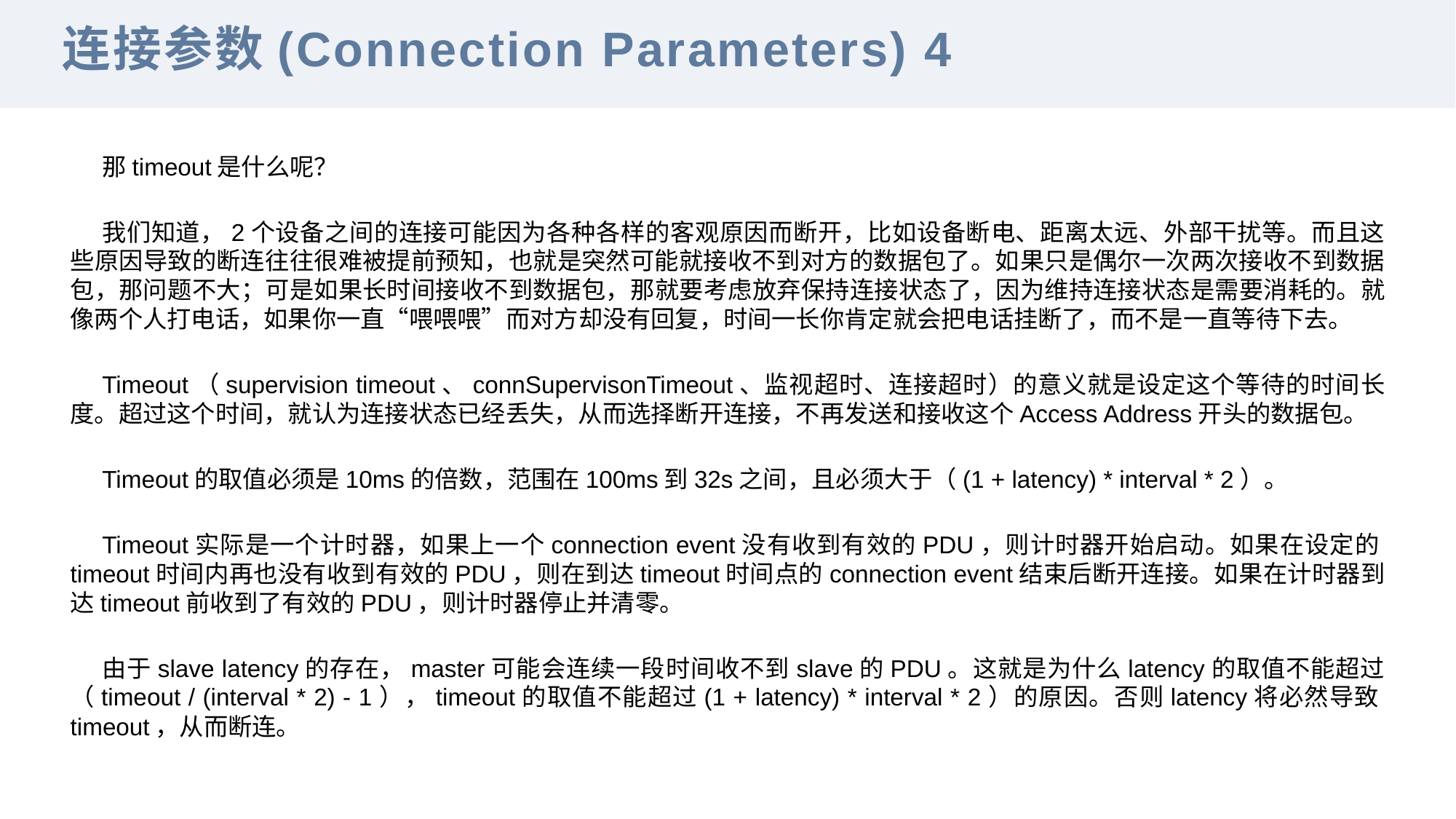

连接参数(Connection Parameters) 4
那timeout是什么呢？
我们知道，2个设备之间的连接可能因为各种各样的客观原因而断开，比如设备断电、距离太远、外部干扰等。而且这些原因导致的断连往往很难被提前预知，也就是突然可能就接收不到对方的数据包了。如果只是偶尔一次两次接收不到数据包，那问题不大；可是如果长时间接收不到数据包，那就要考虑放弃保持连接状态了，因为维持连接状态是需要消耗的。就像两个人打电话，如果你一直“喂喂喂”而对方却没有回复，时间一长你肯定就会把电话挂断了，而不是一直等待下去。
Timeout（supervision timeout、connSupervisonTimeout、监视超时、连接超时）的意义就是设定这个等待的时间长度。超过这个时间，就认为连接状态已经丢失，从而选择断开连接，不再发送和接收这个Access Address开头的数据包。
Timeout的取值必须是10ms的倍数，范围在100ms到32s之间，且必须大于（(1 + latency) * interval * 2）。
Timeout实际是一个计时器，如果上一个connection event没有收到有效的PDU，则计时器开始启动。如果在设定的timeout时间内再也没有收到有效的PDU，则在到达timeout时间点的connection event结束后断开连接。如果在计时器到达timeout前收到了有效的PDU，则计时器停止并清零。
由于slave latency的存在，master可能会连续一段时间收不到slave的PDU。这就是为什么latency的取值不能超过（timeout / (interval * 2) - 1），timeout的取值不能超过(1 + latency) * interval * 2）的原因。否则latency将必然导致timeout，从而断连。